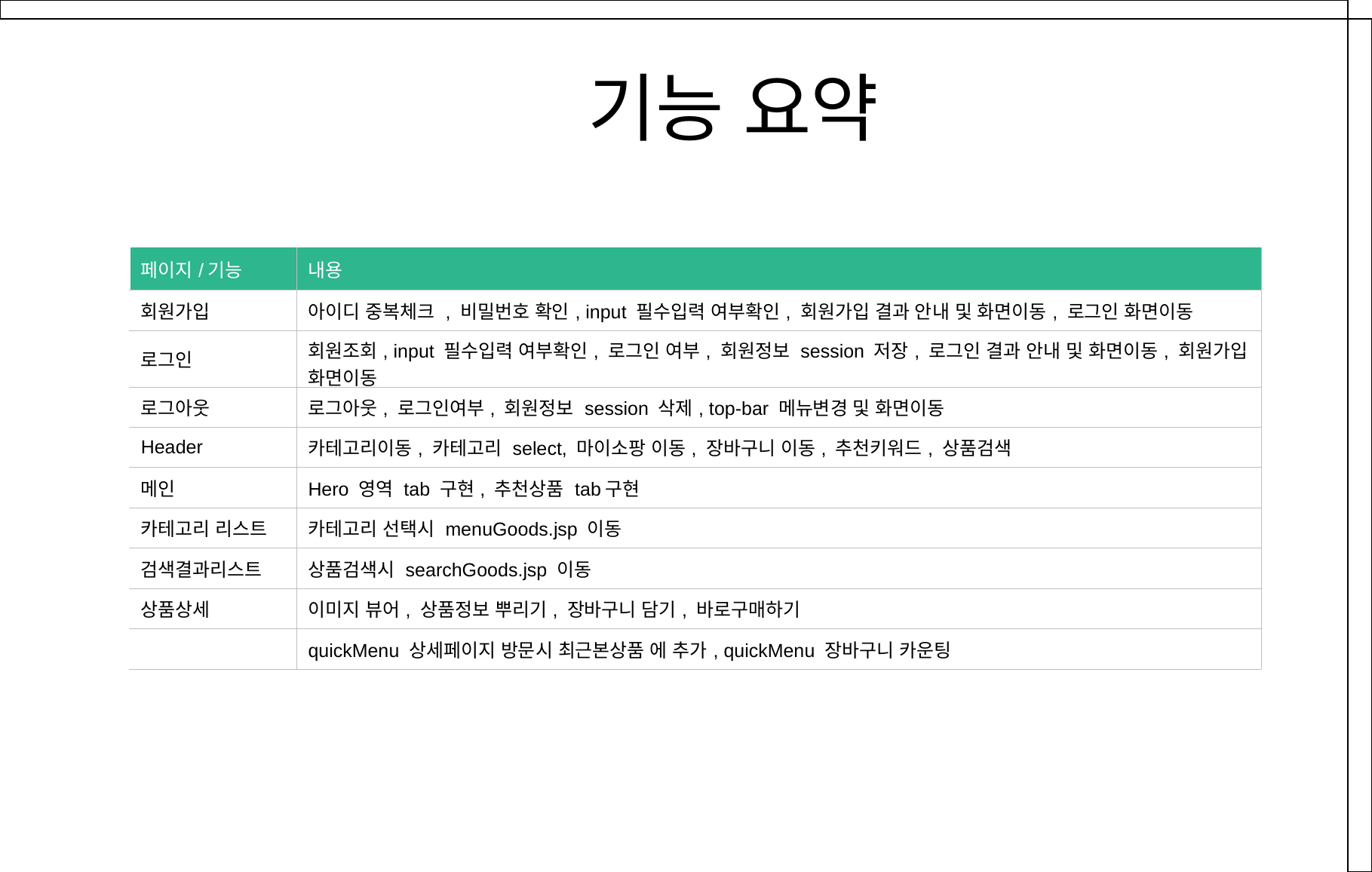

기능 요약
| 페이지/기능 | 내용 |
| --- | --- |
| 회원가입 | 아이디 중복체크 , 비밀번호 확인, input 필수입력 여부확인, 회원가입 결과 안내 및 화면이동, 로그인 화면이동 |
| 로그인 | 회원조회, input 필수입력 여부확인, 로그인 여부, 회원정보 session 저장, 로그인 결과 안내 및 화면이동, 회원가입 화면이동 |
| 로그아웃 | 로그아웃, 로그인여부, 회원정보 session 삭제, top-bar 메뉴변경 및 화면이동 |
| Header | 카테고리이동, 카테고리 select, 마이소팡 이동, 장바구니 이동, 추천키워드, 상품검색 |
| 메인 | Hero 영역 tab 구현, 추천상품 tab구현 |
| 카테고리 리스트 | 카테고리 선택시 menuGoods.jsp 이동 |
| 검색결과리스트 | 상품검색시 searchGoods.jsp 이동 |
| 상품상세 | 이미지 뷰어, 상품정보 뿌리기, 장바구니 담기, 바로구매하기 |
|  | quickMenu 상세페이지 방문시 최근본상품 에 추가, quickMenu 장바구니 카운팅 |